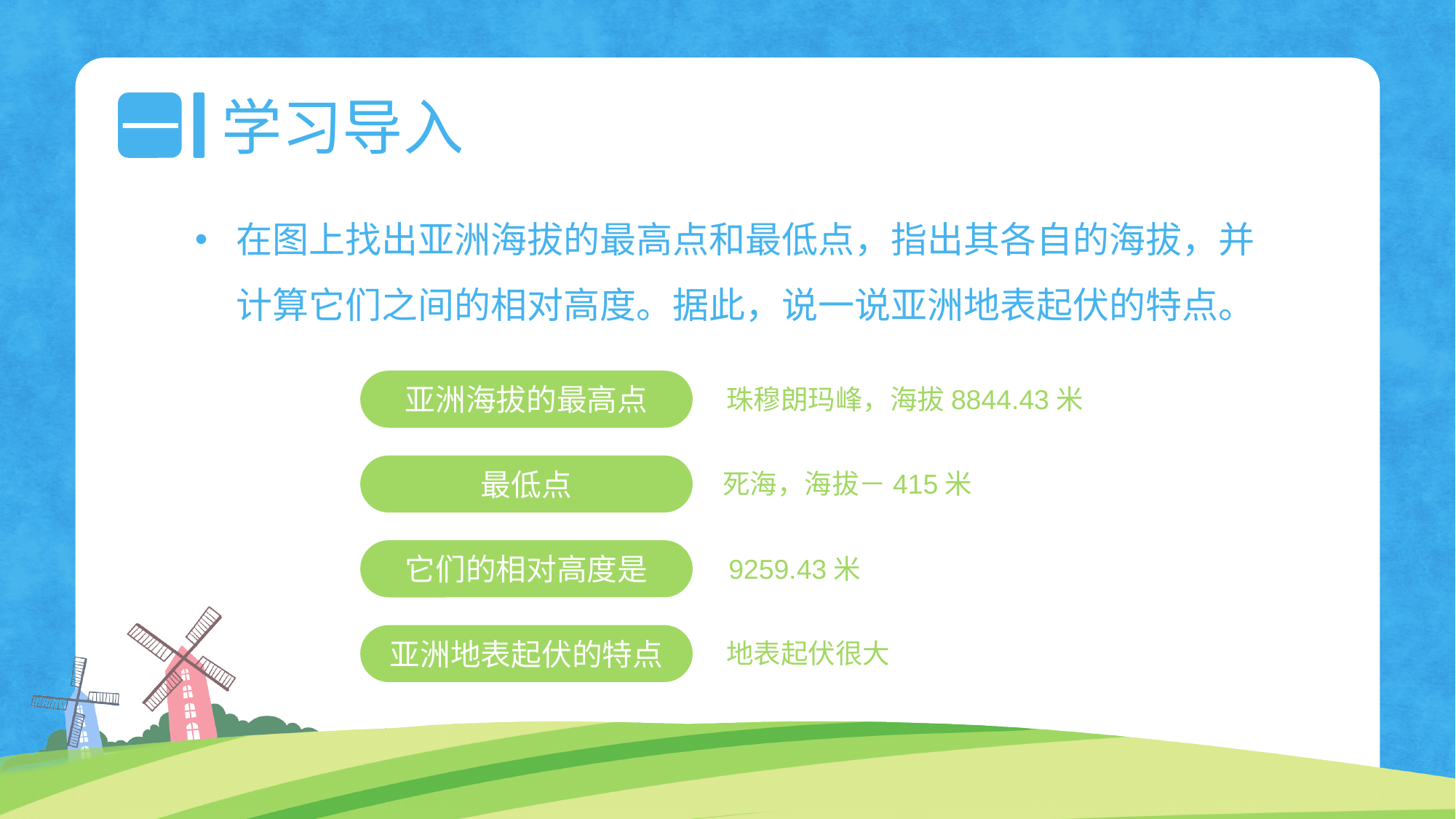

一
学习导入
在图上找出亚洲海拔的最高点和最低点，指出其各自的海拔，并计算它们之间的相对高度。据此，说一说亚洲地表起伏的特点。
亚洲海拔的最高点
珠穆朗玛峰，海拔8844.43米
最低点
死海，海拔－415米
它们的相对高度是
9259.43米
亚洲地表起伏的特点
地表起伏很大